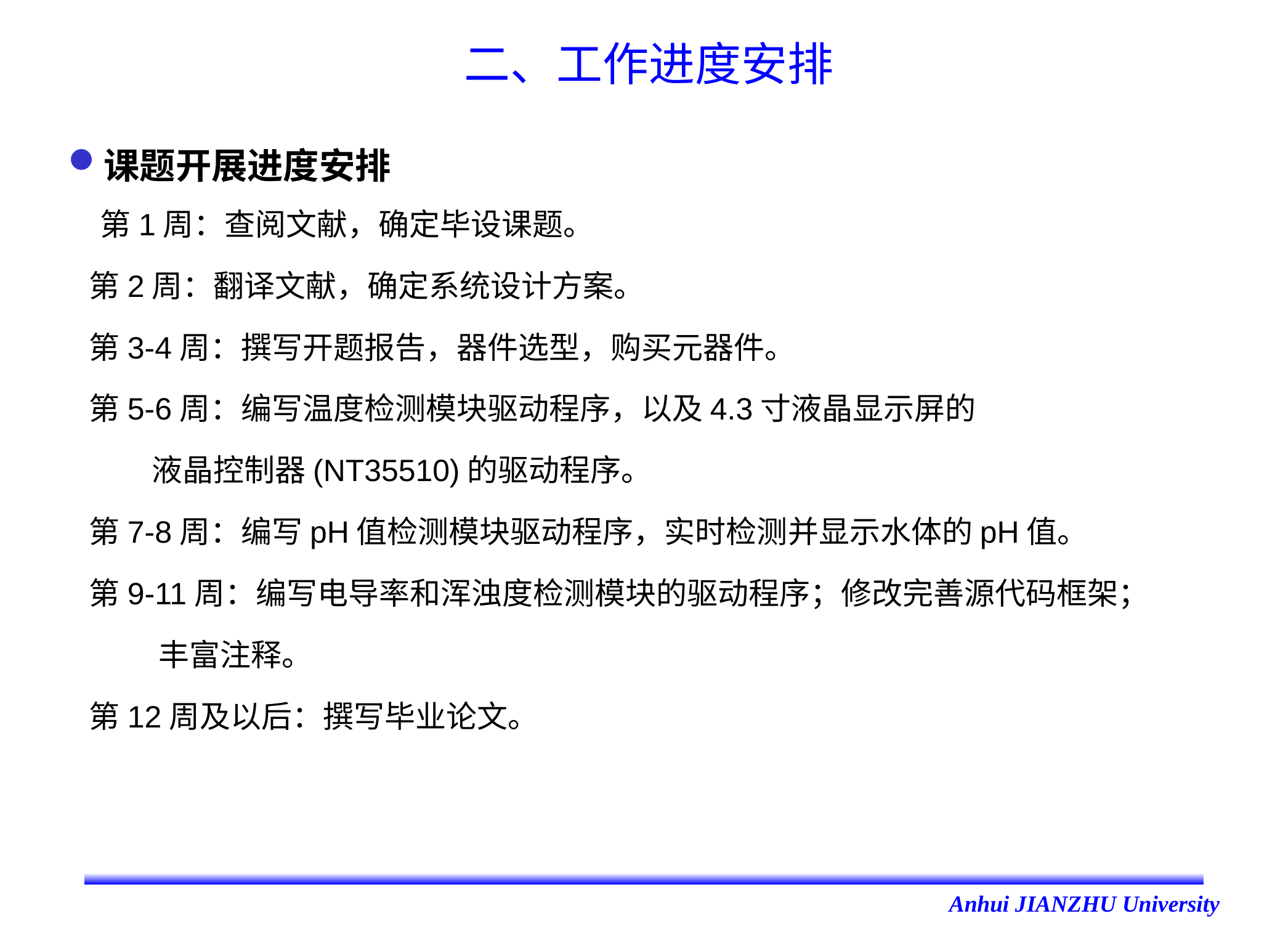

# 二、工作进度安排
课题开展进度安排
第1周：查阅文献，确定毕设课题。
  第2周：翻译文献，确定系统设计方案。
  第3-4周：撰写开题报告，器件选型，购买元器件。
  第5-6周：编写温度检测模块驱动程序，以及4.3寸液晶显示屏的
           液晶控制器(NT35510)的驱动程序。
  第7-8周：编写pH值检测模块驱动程序，实时检测并显示水体的pH值。
  第9-11周：编写电导率和浑浊度检测模块的驱动程序；修改完善源代码框架；
            丰富注释。
  第12周及以后：撰写毕业论文。